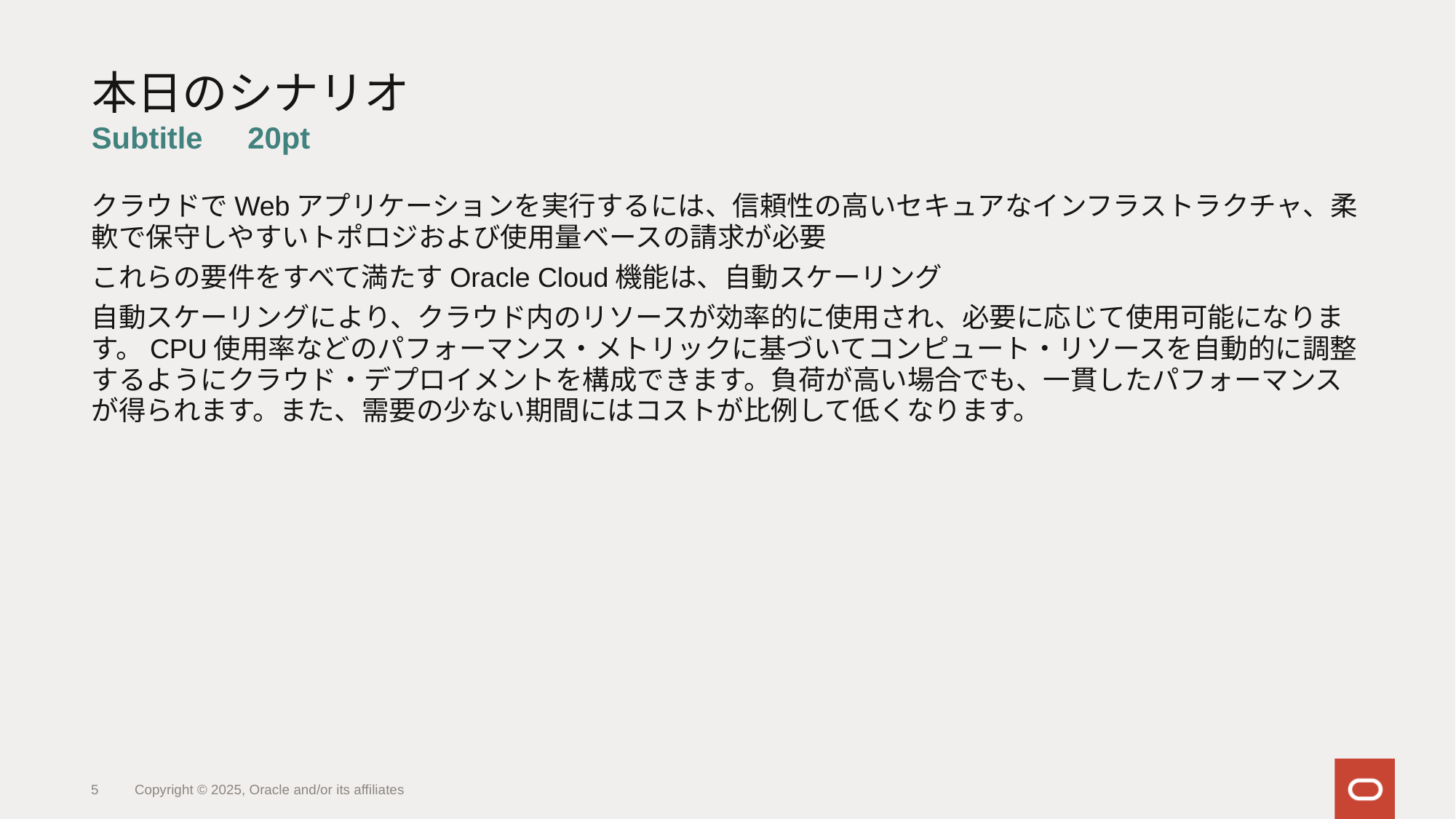

# 本日のシナリオ
Subtitle　20pt
クラウドでWebアプリケーションを実行するには、信頼性の高いセキュアなインフラストラクチャ、柔軟で保守しやすいトポロジおよび使用量ベースの請求が必要
これらの要件をすべて満たすOracle Cloud機能は、自動スケーリング
自動スケーリングにより、クラウド内のリソースが効率的に使用され、必要に応じて使用可能になります。CPU使用率などのパフォーマンス・メトリックに基づいてコンピュート・リソースを自動的に調整するようにクラウド・デプロイメントを構成できます。負荷が高い場合でも、一貫したパフォーマンスが得られます。また、需要の少ない期間にはコストが比例して低くなります。
5
Copyright © 2025, Oracle and/or its affiliates